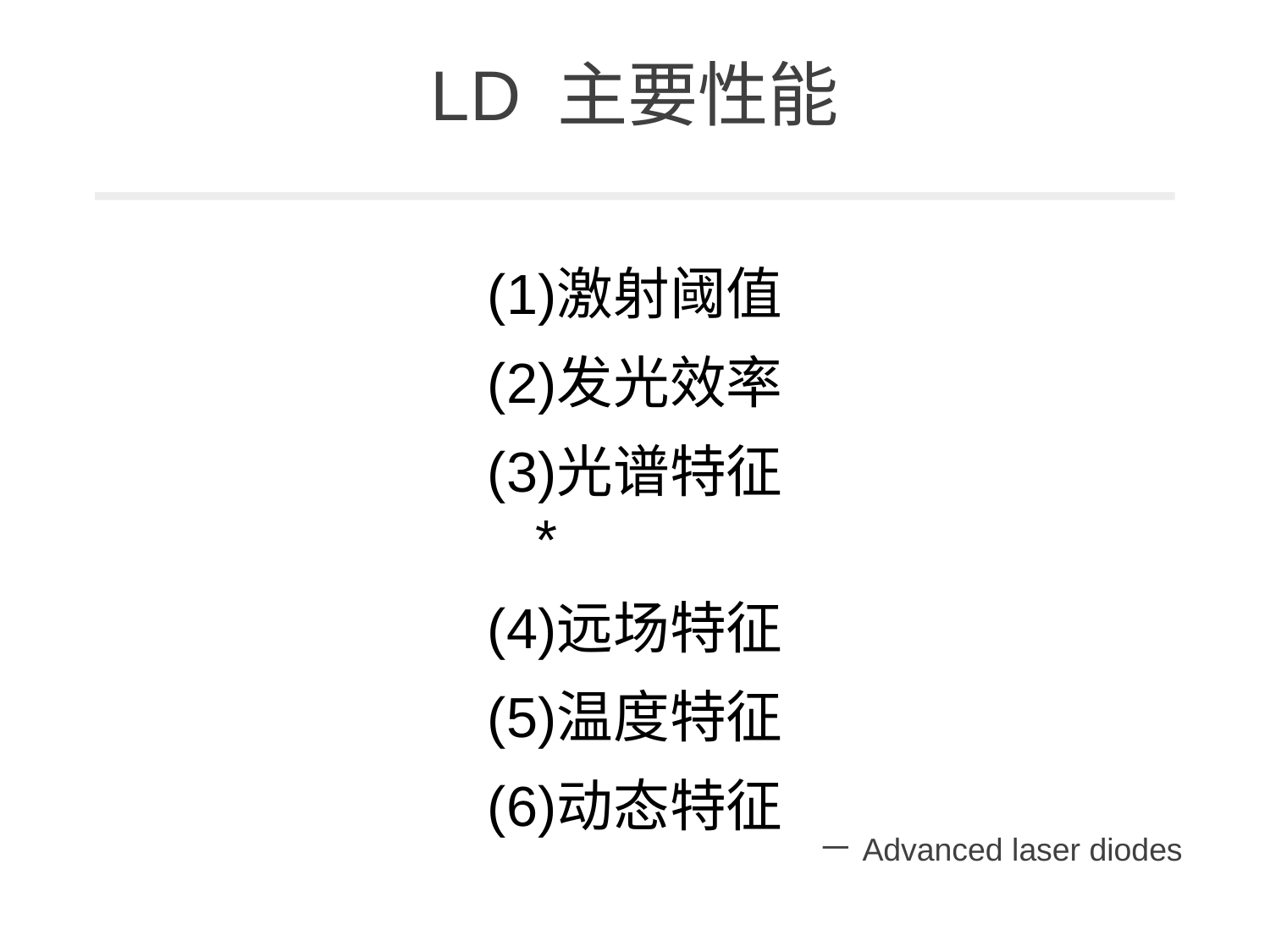

# LD 主要性能
激射阈值
发光效率
光谱特征*
远场特征
温度特征
动态特征
－Advanced laser diodes